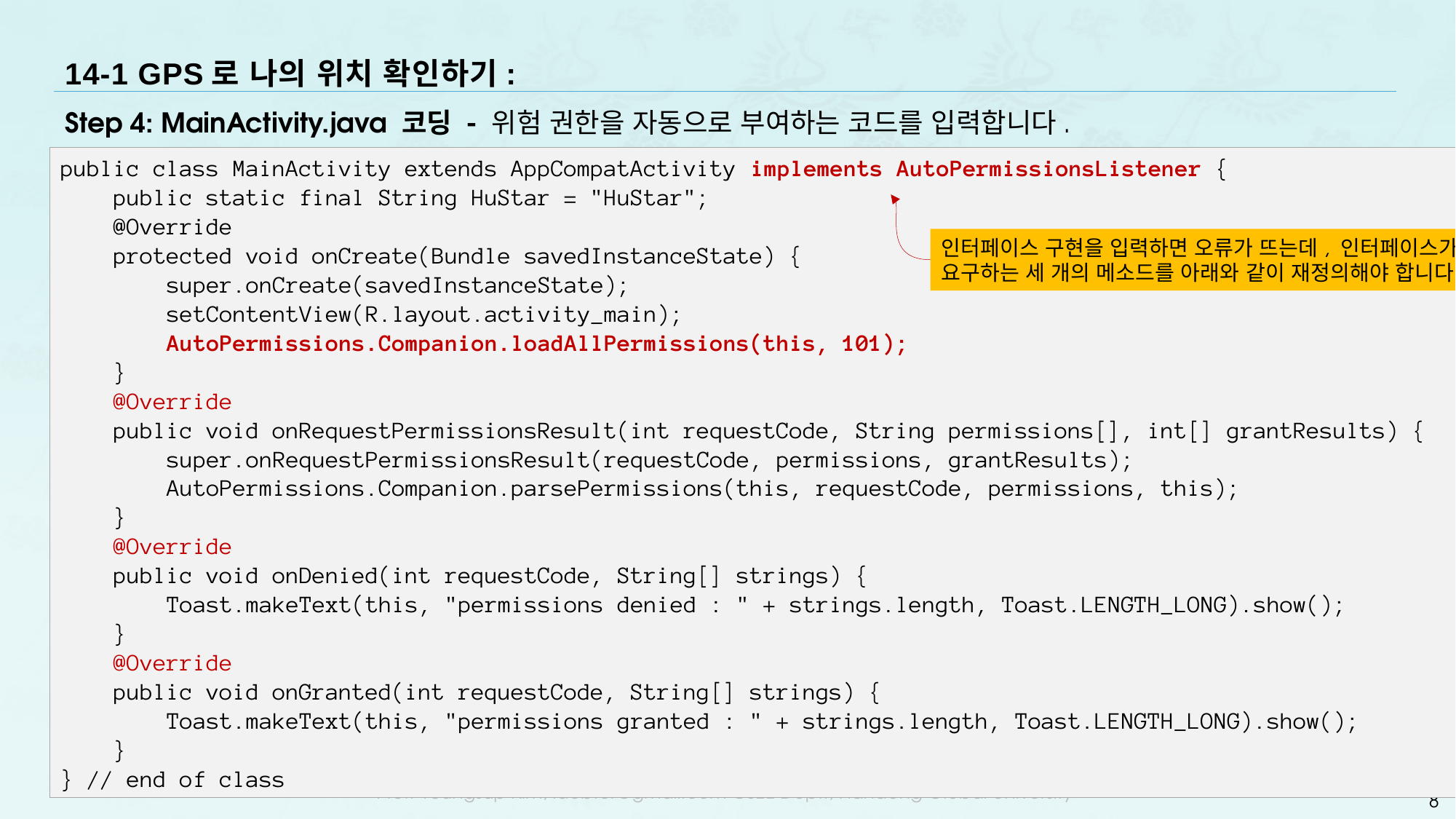

# 14-1 GPS로 나의 위치 확인하기:
Step 4: MainActivity.java 코딩 - 위험 권한을 자동으로 부여하는 코드를 입력합니다.
public class MainActivity extends AppCompatActivity implements AutoPermissionsListener {
    public static final String HuStar = "HuStar";
    @Override
    protected void onCreate(Bundle savedInstanceState) {
        super.onCreate(savedInstanceState);
        setContentView(R.layout.activity_main);
        AutoPermissions.Companion.loadAllPermissions(this, 101);
    }
    @Override
    public void onRequestPermissionsResult(int requestCode, String permissions[], int[] grantResults) {
        super.onRequestPermissionsResult(requestCode, permissions, grantResults);
        AutoPermissions.Companion.parsePermissions(this, requestCode, permissions, this);
    }
    @Override
    public void onDenied(int requestCode, String[] strings) {
        Toast.makeText(this, "permissions denied : " + strings.length, Toast.LENGTH_LONG).show();
    }
    @Override
    public void onGranted(int requestCode, String[] strings) {
        Toast.makeText(this, "permissions granted : " + strings.length, Toast.LENGTH_LONG).show();
    }
} // end of class
인터페이스 구현을 입력하면 오류가 뜨는데, 인터페이스가
요구하는 세 개의 메소드를 아래와 같이 재정의해야 합니다.
8